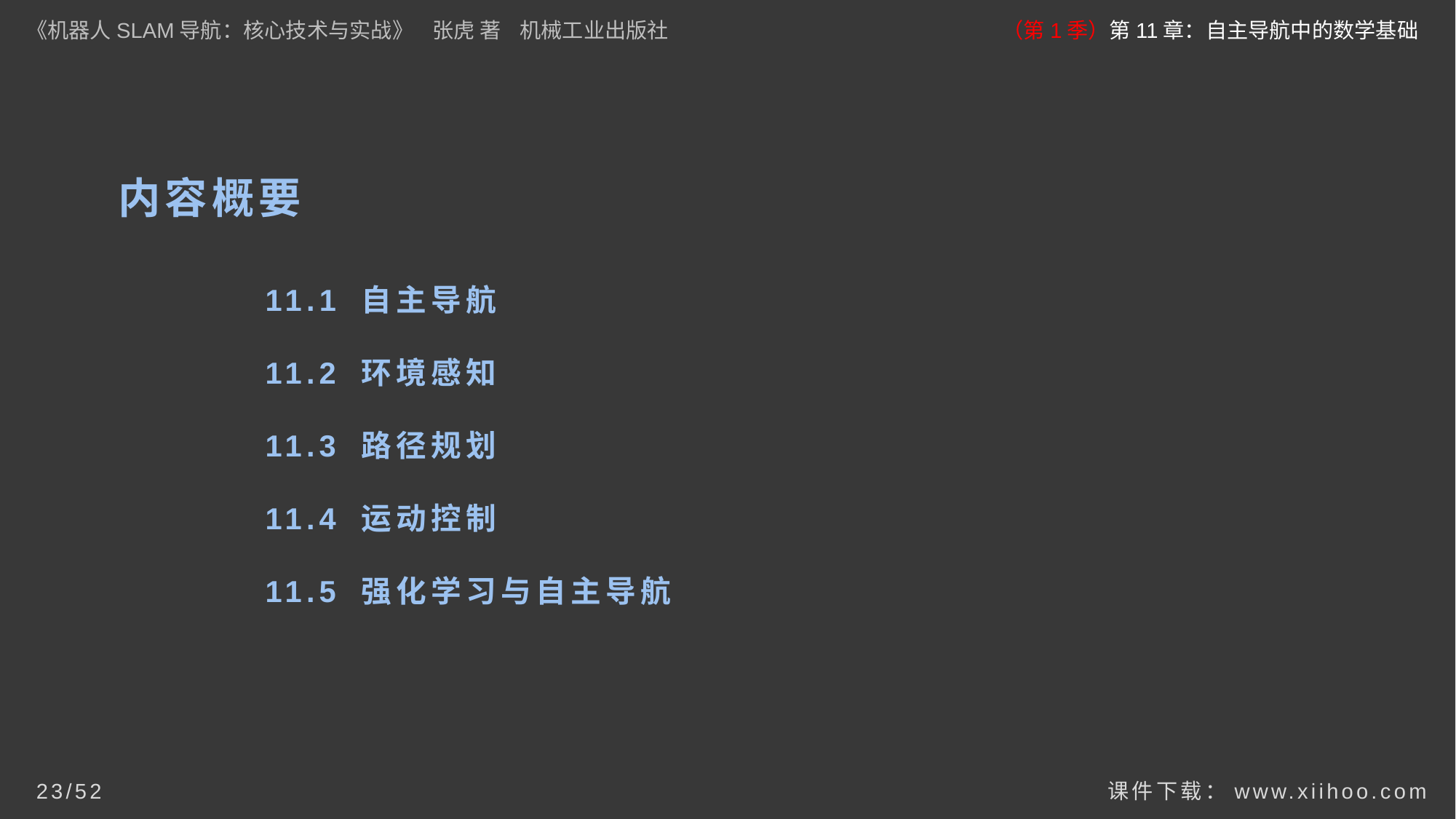

《机器人SLAM导航：核心技术与实战》    张虎 著    机械工业出版社
（第1季）第11章：自主导航中的数学基础
# 内容概要
11.1 自主导航
11.2 环境感知
11.3 路径规划
11.4 运动控制
11.5 强化学习与自主导航
课件下载：www.xiihoo.com
23/52